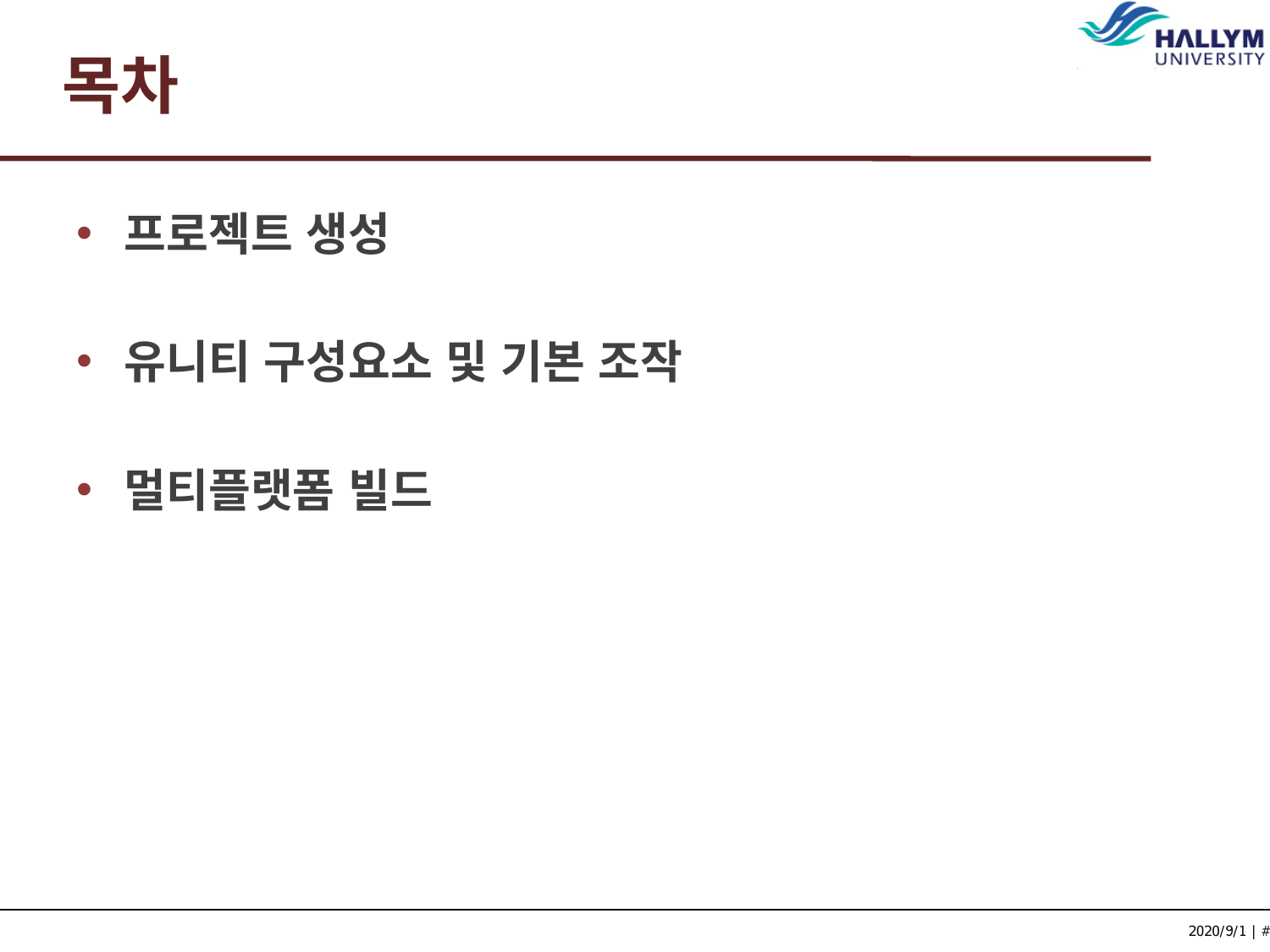

# 목차
프로젝트 생성

유니티 구성요소 및 기본 조작

멀티플랫폼 빌드